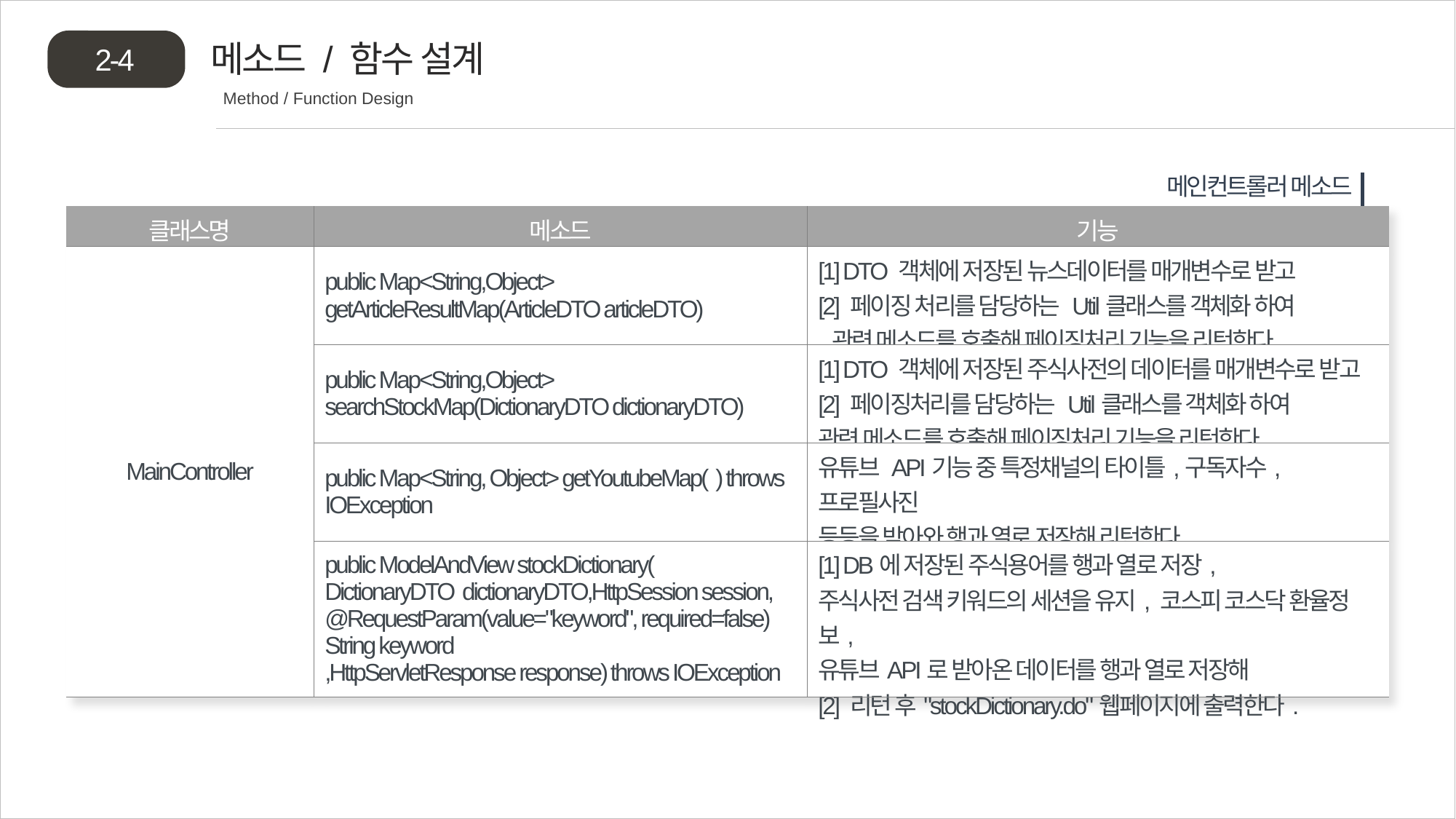

메소드 / 함수 설계
2-4
Method / Function Design
 메인컨트롤러 메소드
| 클래스명 | 메소드 | 기능 |
| --- | --- | --- |
| MainController | public Map<String,Object> getArticleResultMap(ArticleDTO articleDTO) | [1] DTO 객체에 저장된 뉴스데이터를 매개변수로 받고 [2] 페이징 처리를 담당하는 Util클래스를 객체화 하여 관련 메소드를 호출해 페이징처리 기능을 리턴한다. |
|  | public Map<String,Object> searchStockMap(DictionaryDTO dictionaryDTO) | [1] DTO 객체에 저장된 주식사전의 데이터를 매개변수로 받고 [2] 페이징처리를 담당하는 Util클래스를 객체화 하여 관련 메소드를 호출해 페이징처리 기능을 리턴한다. |
|  | public Map<String, Object> getYoutubeMap( ) throws IOException | 유튜브 API기능 중 특정채널의 타이틀,구독자수,프로필사진 등등을 받아와 행과 열로 저장해 리턴한다 |
|  | public ModelAndView stockDictionary( DictionaryDTO dictionaryDTO,HttpSession session, @RequestParam(value="keyword", required=false) String keyword ,HttpServletResponse response) throws IOException | [1] DB에 저장된 주식용어를 행과 열로 저장, 주식사전 검색 키워드의 세션을 유지, 코스피 코스닥 환율정보, 유튜브API로 받아온 데이터를 행과 열로 저장해 [2] 리턴 후"stockDictionary.do"웹페이지에 출력한다. |